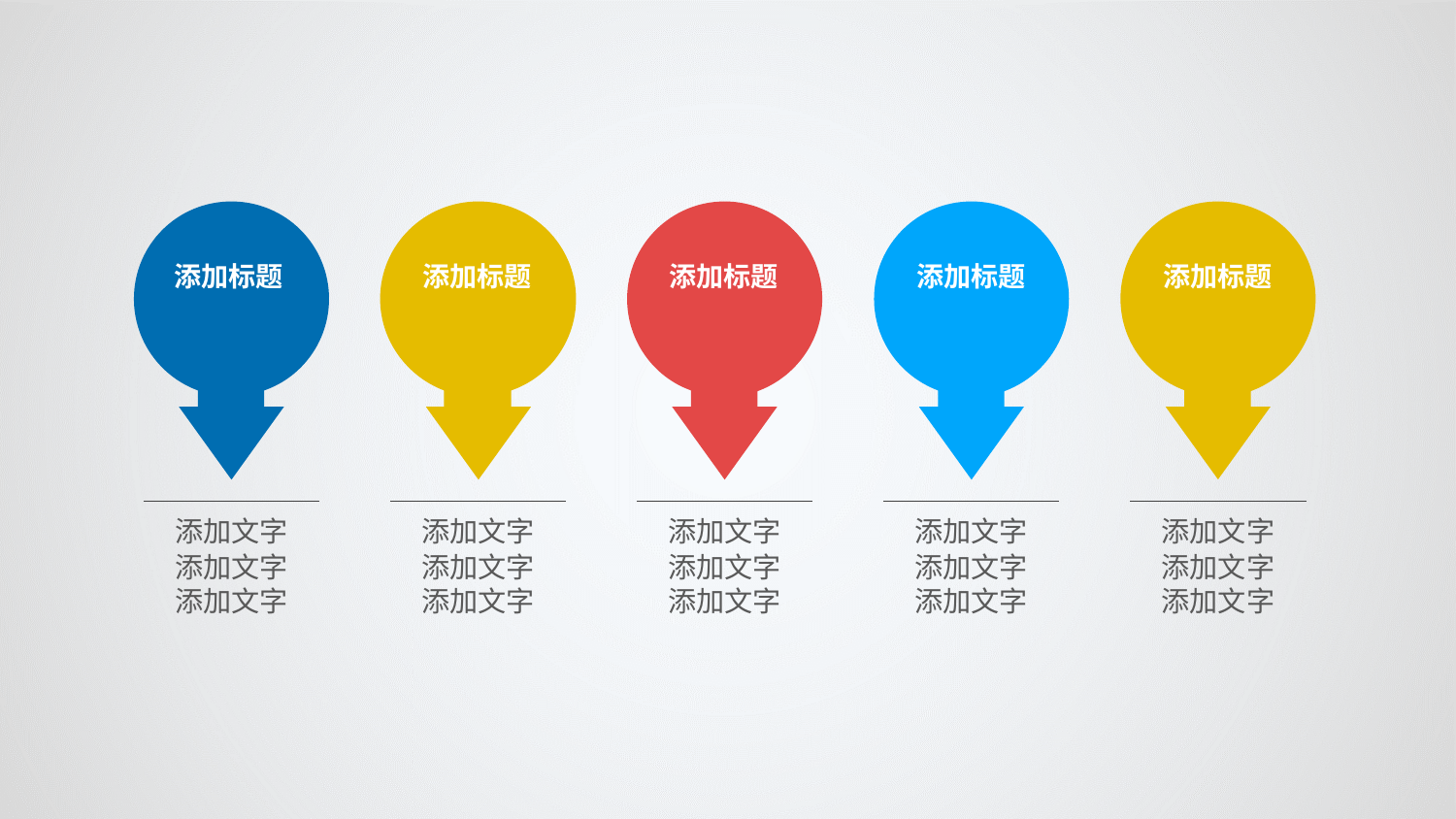

添加标题

添加标题

添加标题

添加标题

添加标题
添加文字
添加文字
添加文字
添加文字
添加文字
添加文字
添加文字
添加文字
添加文字
添加文字
添加文字
添加文字
添加文字
添加文字
添加文字